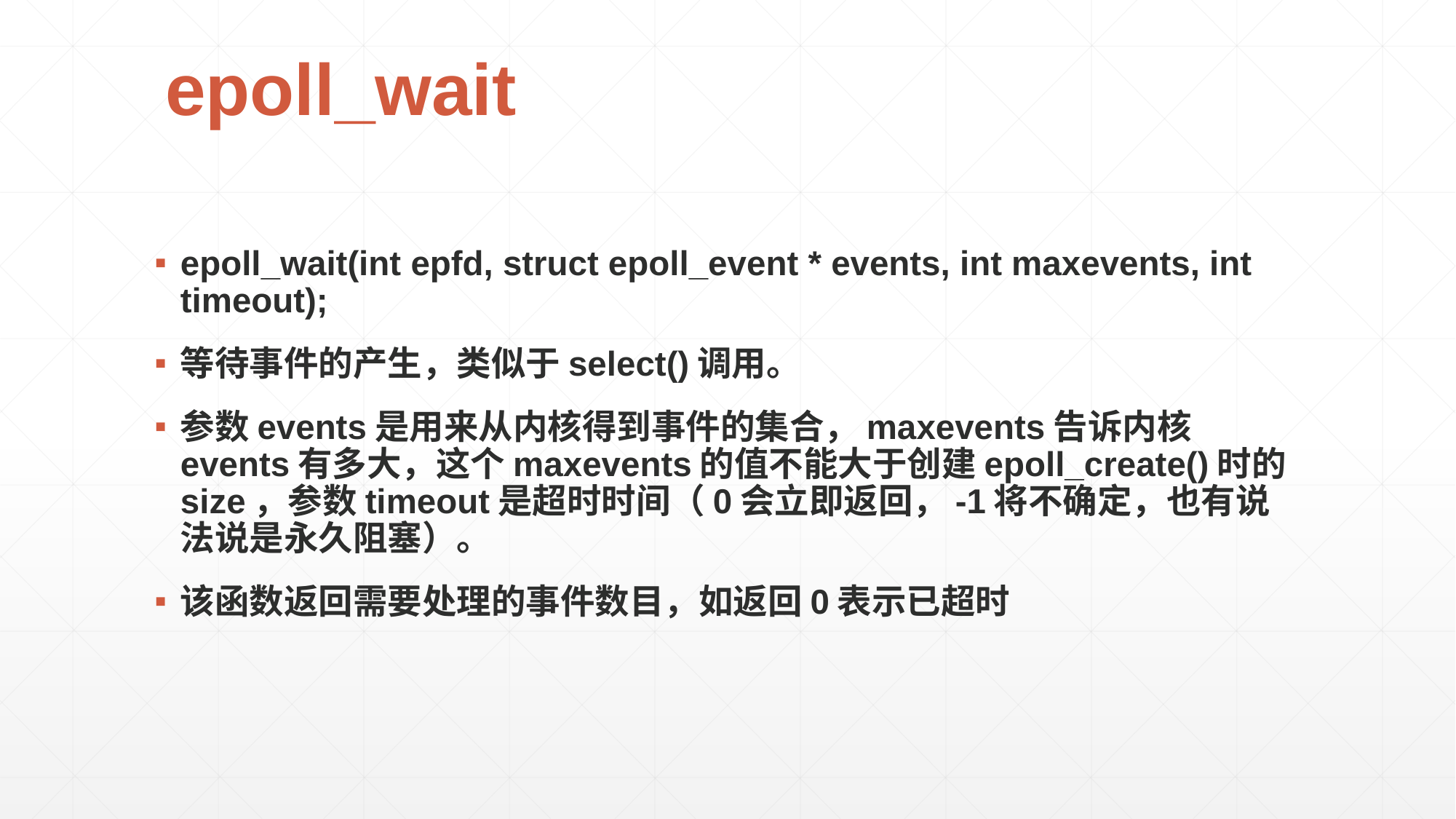

# epoll_wait
epoll_wait(int epfd, struct epoll_event * events, int maxevents, int timeout);
等待事件的产生，类似于select()调用。
参数events是用来从内核得到事件的集合，maxevents告诉内核events有多大，这个maxevents的值不能大于创建epoll_create()时的size，参数timeout是超时时间（0会立即返回，-1将不确定，也有说法说是永久阻塞）。
该函数返回需要处理的事件数目，如返回0表示已超时